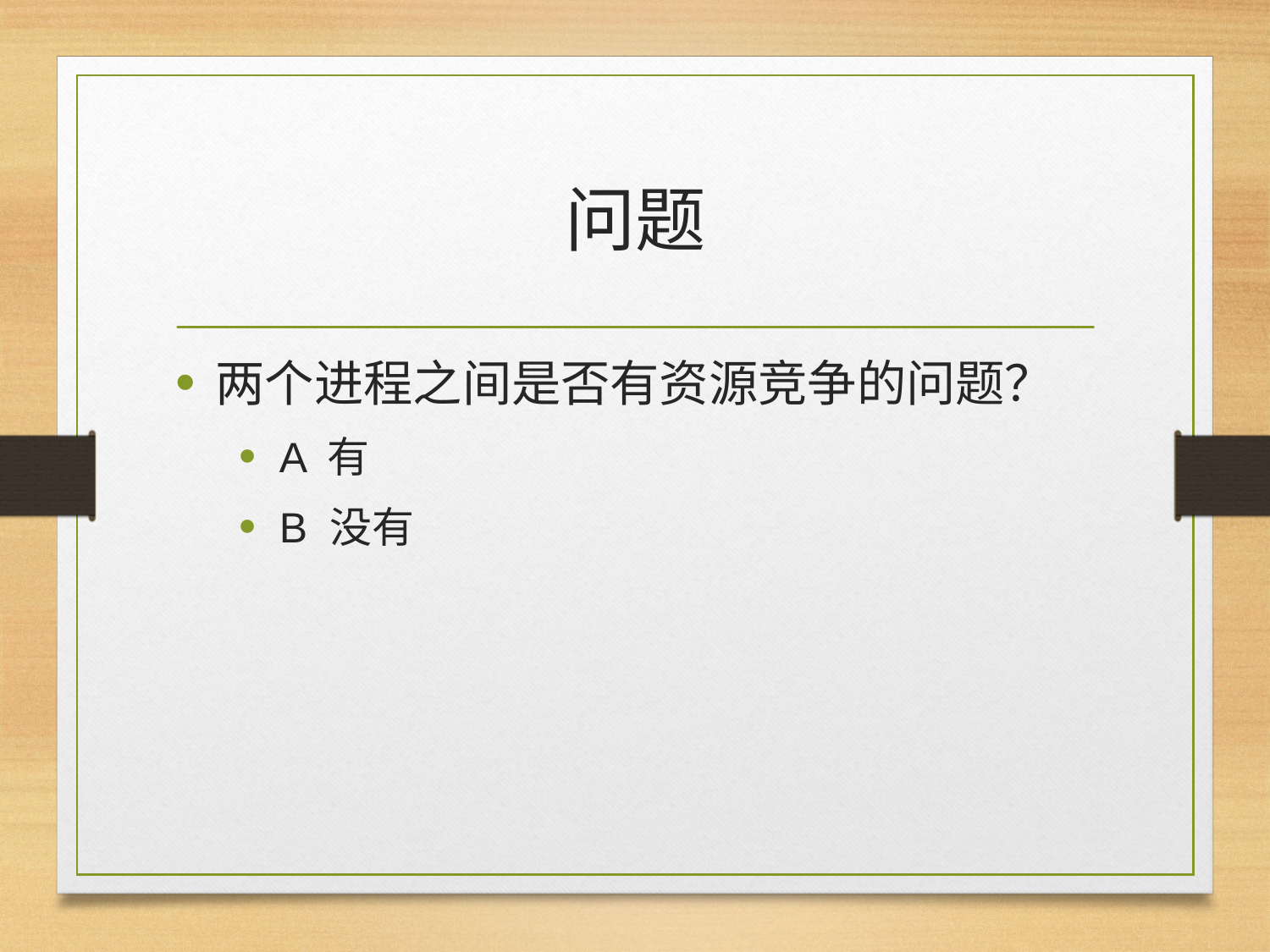

# 问题
两个进程之间是否有资源竞争的问题？
A 有
B 没有